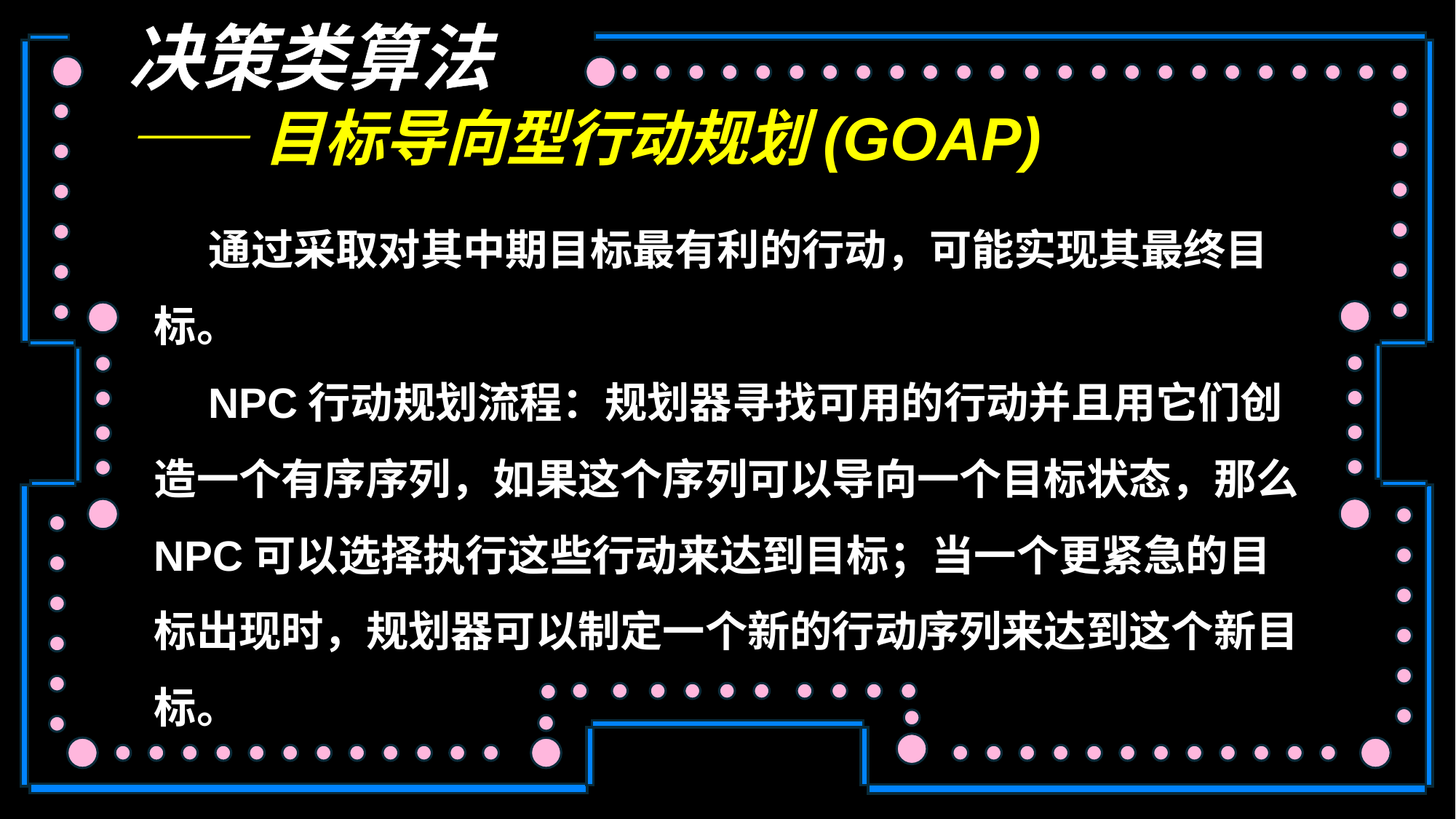

决策类算法

——目标导向型行动规划(GOAP)

通过采取对其中期目标最有利的行动，可能实现其最终目标。
NPC行动规划流程：规划器寻找可用的行动并且用它们创造一个有序序列，如果这个序列可以导向一个目标状态，那么NPC可以选择执行这些行动来达到目标；当一个更紧急的目标出现时，规划器可以制定一个新的行动序列来达到这个新目标。